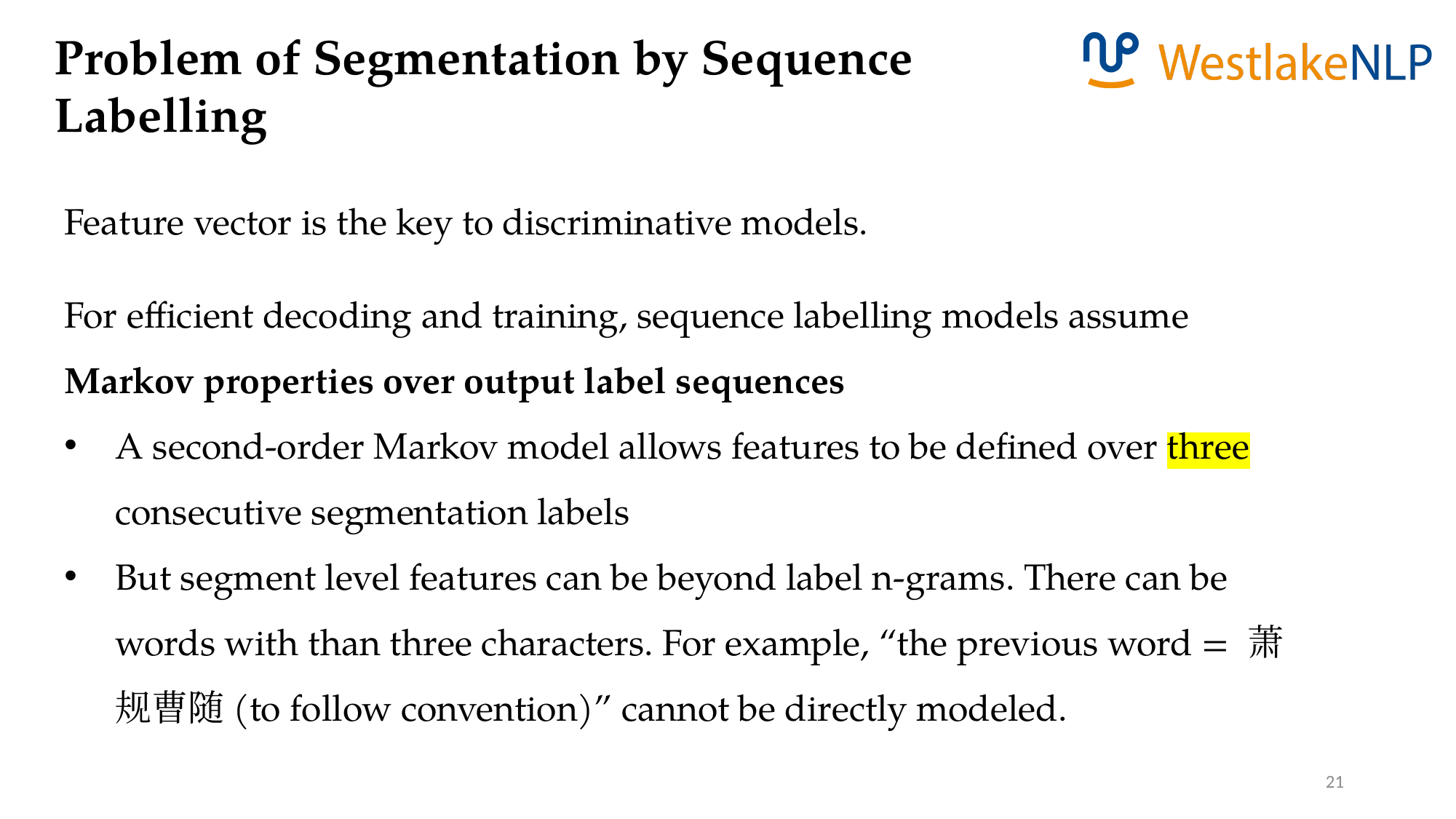

Problem of Segmentation by Sequence Labelling
Feature vector is the key to discriminative models.

For efficient decoding and training, sequence labelling models assume Markov properties over output label sequences
A second-order Markov model allows features to be defined over three consecutive segmentation labels
But segment level features can be beyond label n-grams. There can be words with than three characters. For example, “the previous word = 萧规曹随(to follow convention)” cannot be directly modeled.
21